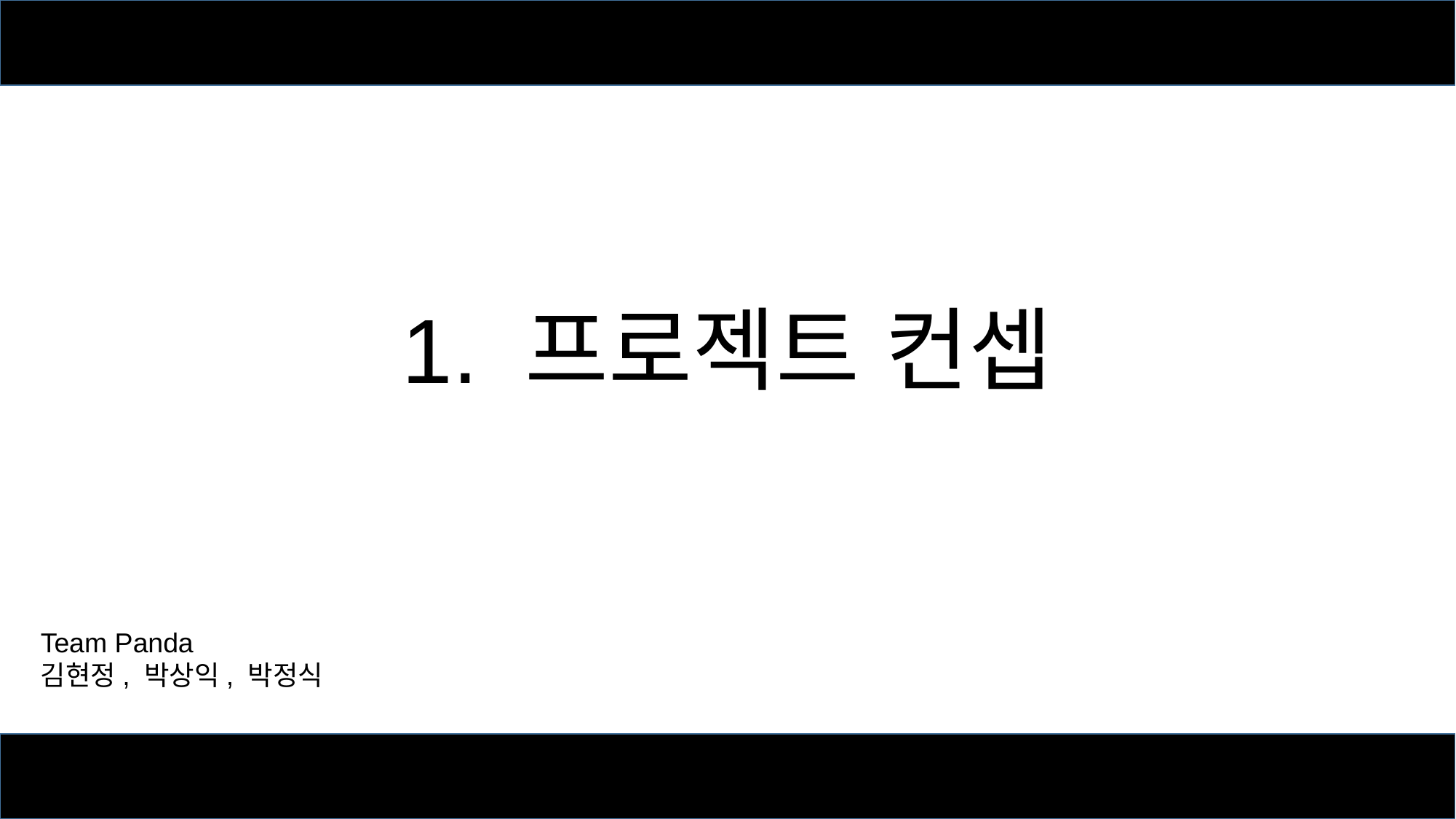

# 1. 프로젝트 컨셉
Team Panda
김현정, 박상익, 박정식